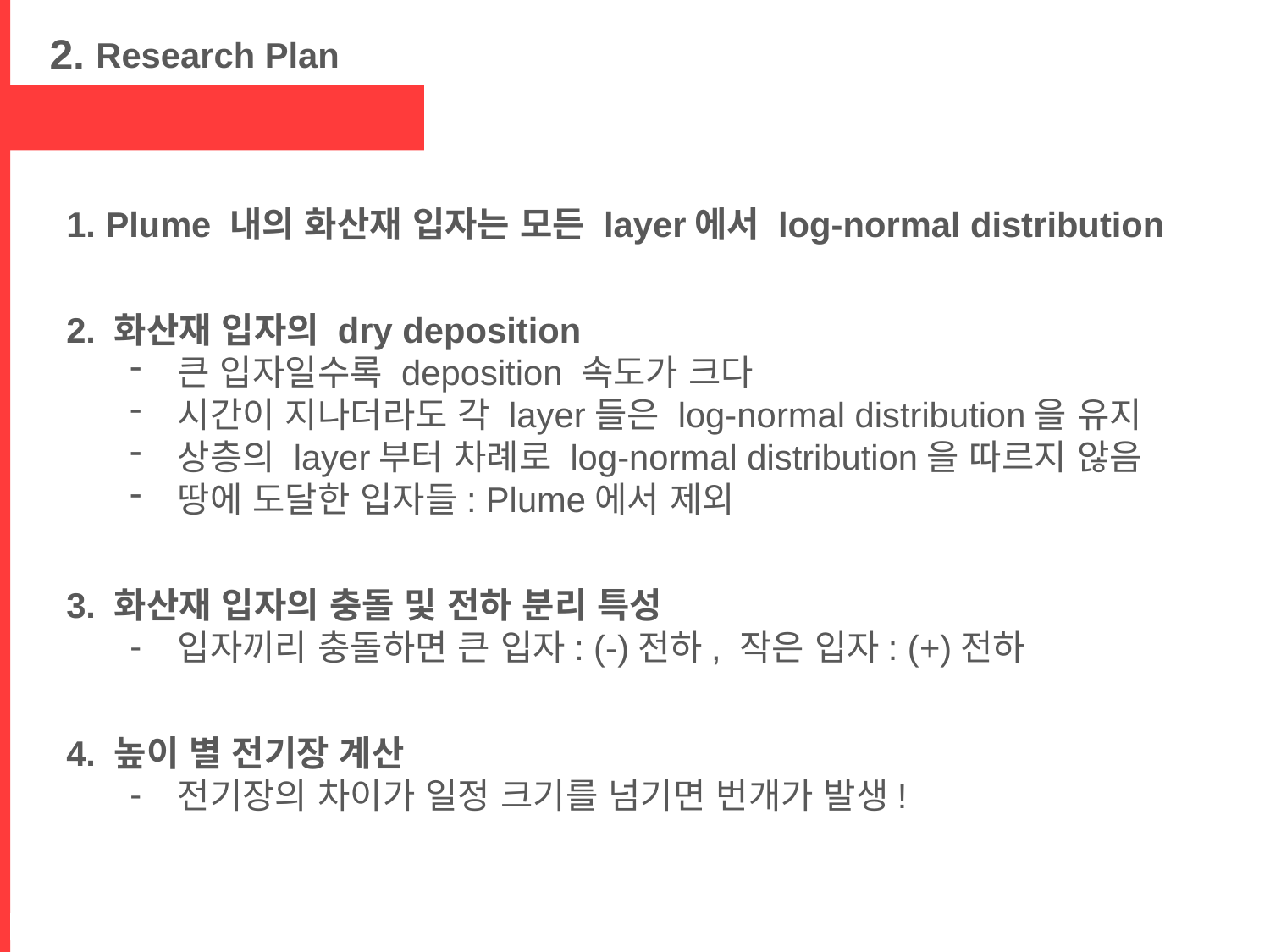

2.
Research Plan

- 화산재 기둥의 모델링
1. Plume 내의 화산재 입자는 모든 layer에서 log-normal distribution

2. 화산재 입자의 dry deposition
큰 입자일수록 deposition 속도가 크다
시간이 지나더라도 각 layer들은 log-normal distribution을 유지
상층의 layer부터 차례로 log-normal distribution을 따르지 않음
땅에 도달한 입자들: Plume에서 제외

3. 화산재 입자의 충돌 및 전하 분리 특성
입자끼리 충돌하면 큰 입자: (-)전하, 작은 입자: (+)전하

4. 높이 별 전기장 계산
전기장의 차이가 일정 크기를 넘기면 번개가 발생!